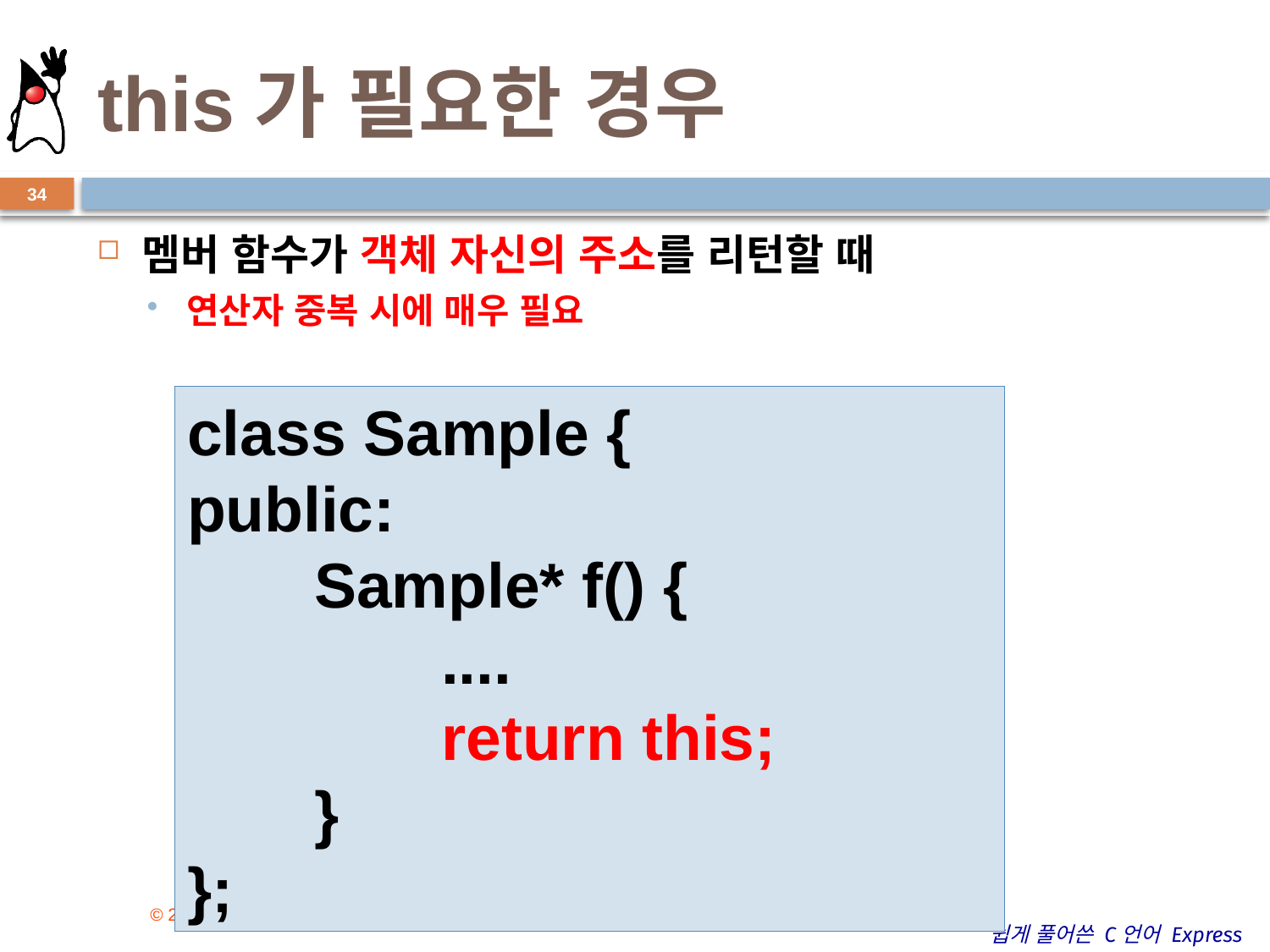

# this가 필요한 경우

멤버 함수가 객체 자신의 주소를 리턴할 때
연산자 중복 시에 매우 필요
34
class Sample {
public:
	Sample* f() {
		....
		return this;
	}
};